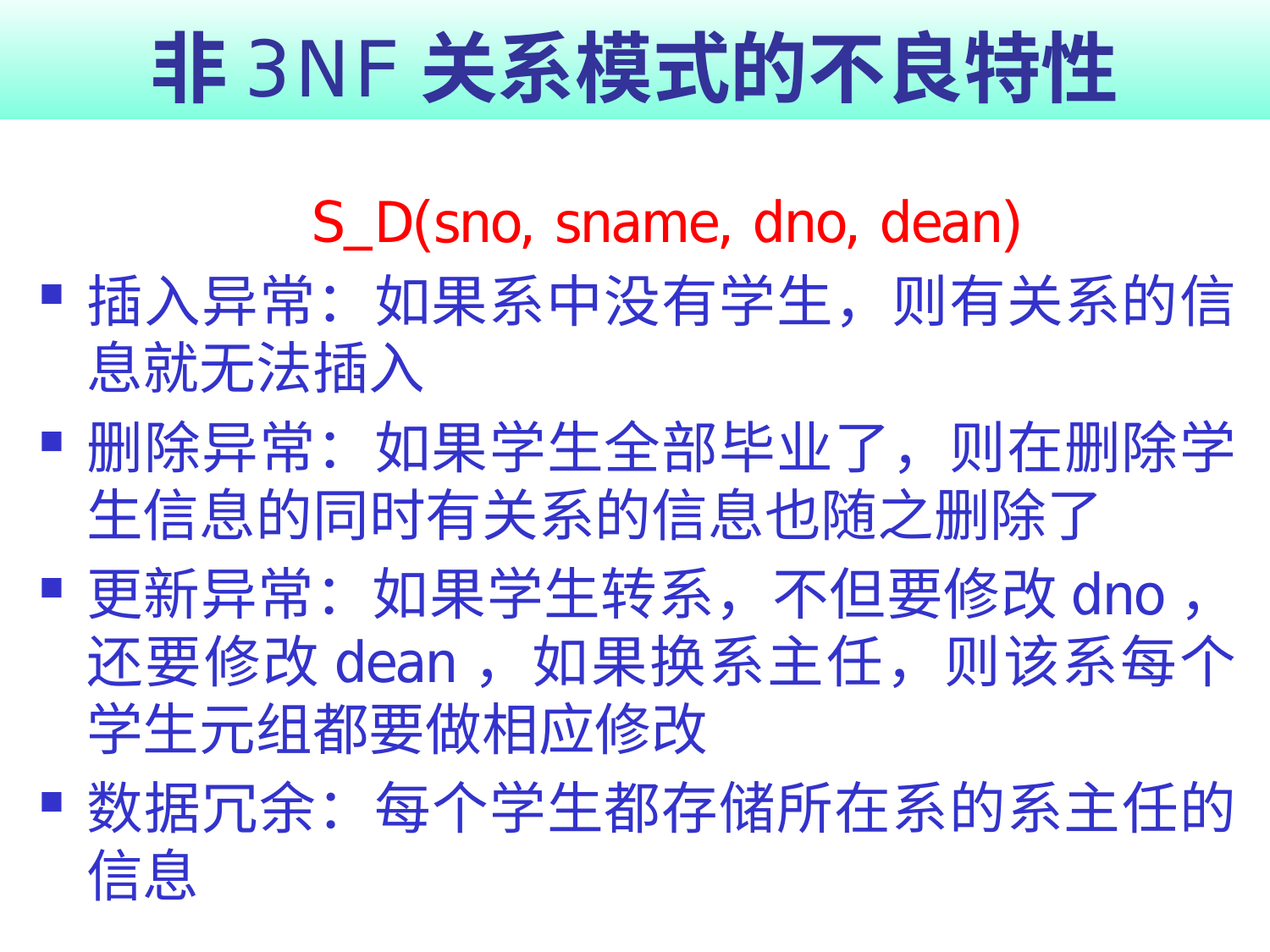

# 非3NF关系模式的不良特性
S_D(sno, sname, dno, dean)
插入异常：如果系中没有学生，则有关系的信息就无法插入
删除异常：如果学生全部毕业了，则在删除学生信息的同时有关系的信息也随之删除了
更新异常：如果学生转系，不但要修改dno，还要修改dean，如果换系主任，则该系每个学生元组都要做相应修改
数据冗余：每个学生都存储所在系的系主任的信息